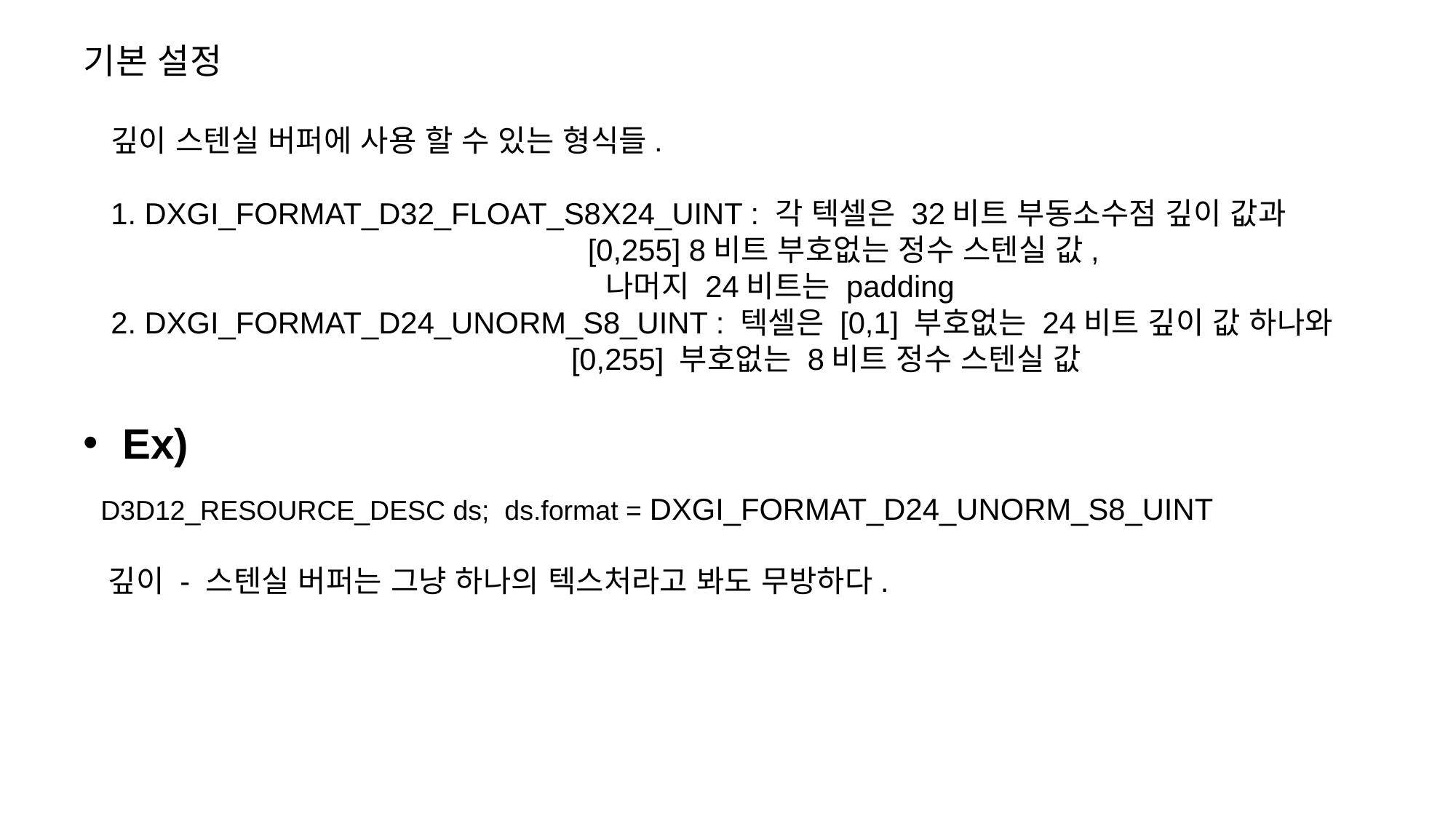

# 기본 설정

깊이 스텐실 버퍼에 사용 할 수 있는 형식들.

1. DXGI_FORMAT_D32_FLOAT_S8X24_UINT : 각 텍셀은 32비트 부동소수점 깊이 값과
                                                         [0,255] 8비트 부호없는 정수 스텐실 값,
                                                         나머지 24비트는 padding
2. DXGI_FORMAT_D24_UNORM_S8_UINT : 텍셀은 [0,1] 부호없는 24비트 깊이 값 하나와
                                                       [0,255] 부호없는 8비트 정수 스텐실 값

 Ex)
 D3D12_RESOURCE_DESC ds;  ds.format = DXGI_FORMAT_D24_UNORM_S8_UINT

  깊이 - 스텐실 버퍼는 그냥 하나의 텍스처라고 봐도 무방하다.